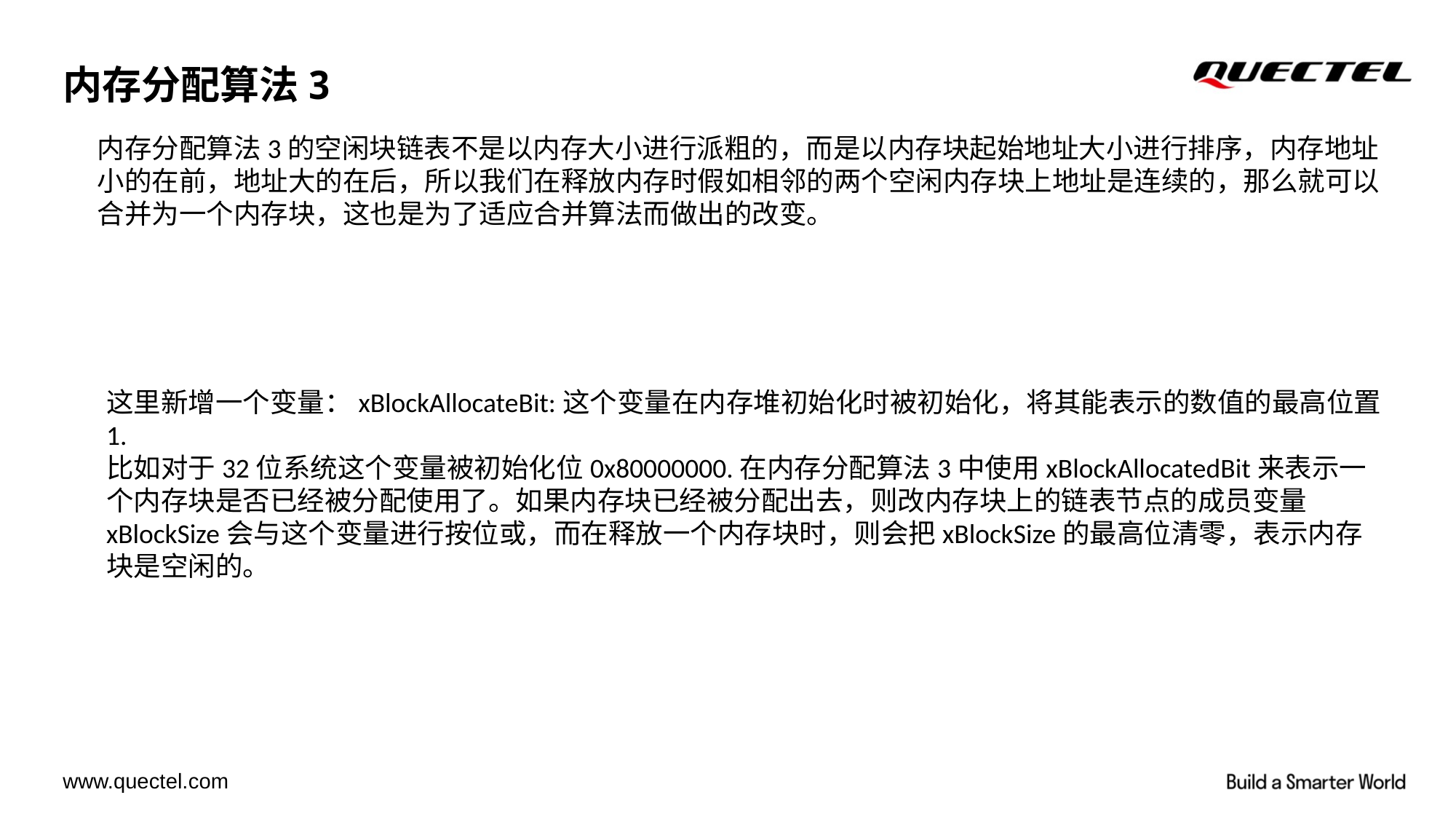

# 内存分配算法3
内存分配算法3的空闲块链表不是以内存大小进行派粗的，而是以内存块起始地址大小进行排序，内存地址小的在前，地址大的在后，所以我们在释放内存时假如相邻的两个空闲内存块上地址是连续的，那么就可以合并为一个内存块，这也是为了适应合并算法而做出的改变。
这里新增一个变量：xBlockAllocateBit:这个变量在内存堆初始化时被初始化，将其能表示的数值的最高位置1.
比如对于32位系统这个变量被初始化位0x80000000.在内存分配算法3中使用xBlockAllocatedBit来表示一个内存块是否已经被分配使用了。如果内存块已经被分配出去，则改内存块上的链表节点的成员变量xBlockSize会与这个变量进行按位或，而在释放一个内存块时，则会把xBlockSize的最高位清零，表示内存块是空闲的。